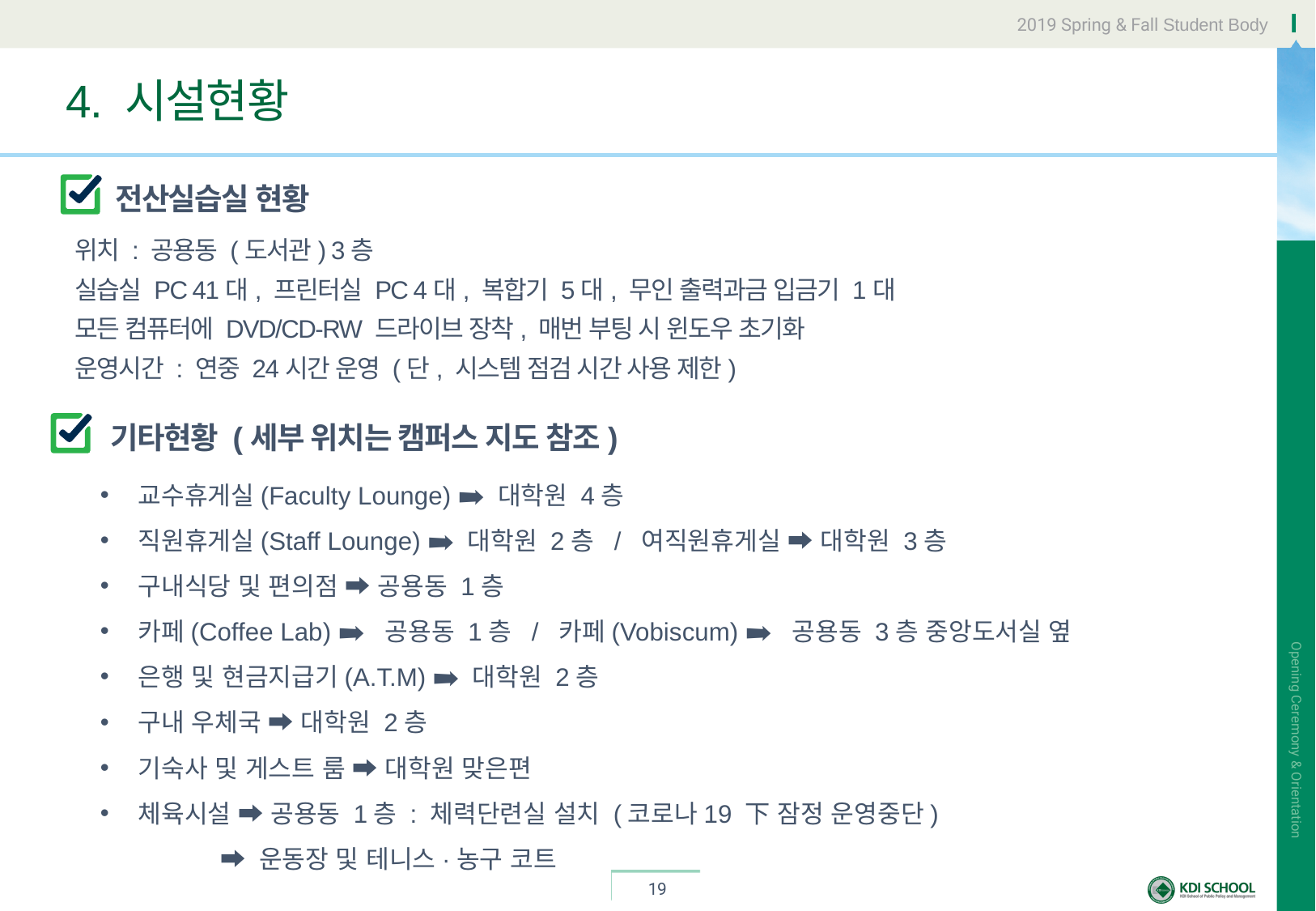

# 4. 시설현황
전산실습실 현황

위치 : 공용동 (도서관) 3층
실습실 PC 41대, 프린터실 PC 4대, 복합기 5대, 무인 출력과금 입금기 1대
모든 컴퓨터에 DVD/CD-RW 드라이브 장착, 매번 부팅 시 윈도우 초기화
운영시간 : 연중 24시간 운영 (단, 시스템 점검 시간 사용 제한)
기타현황 (세부 위치는 캠퍼스 지도 참조)

교수휴게실(Faculty Lounge) ➡ 대학원 4층
직원휴게실(Staff Lounge) ➡ 대학원 2층  /  여직원휴게실 ➡ 대학원 3층
구내식당 및 편의점 ➡ 공용동 1층
카페(Coffee Lab) ➡  공용동 1층  /  카페(Vobiscum) ➡  공용동 3층 중앙도서실 옆
은행 및 현금지급기(A.T.M) ➡ 대학원 2층
구내 우체국 ➡ 대학원 2층
기숙사 및 게스트 룸 ➡ 대학원 맞은편
체육시설 ➡ 공용동 1층 : 체력단련실 설치 (코로나19 下 잠정 운영중단)
                 ➡ 운동장 및 테니스·농구 코트